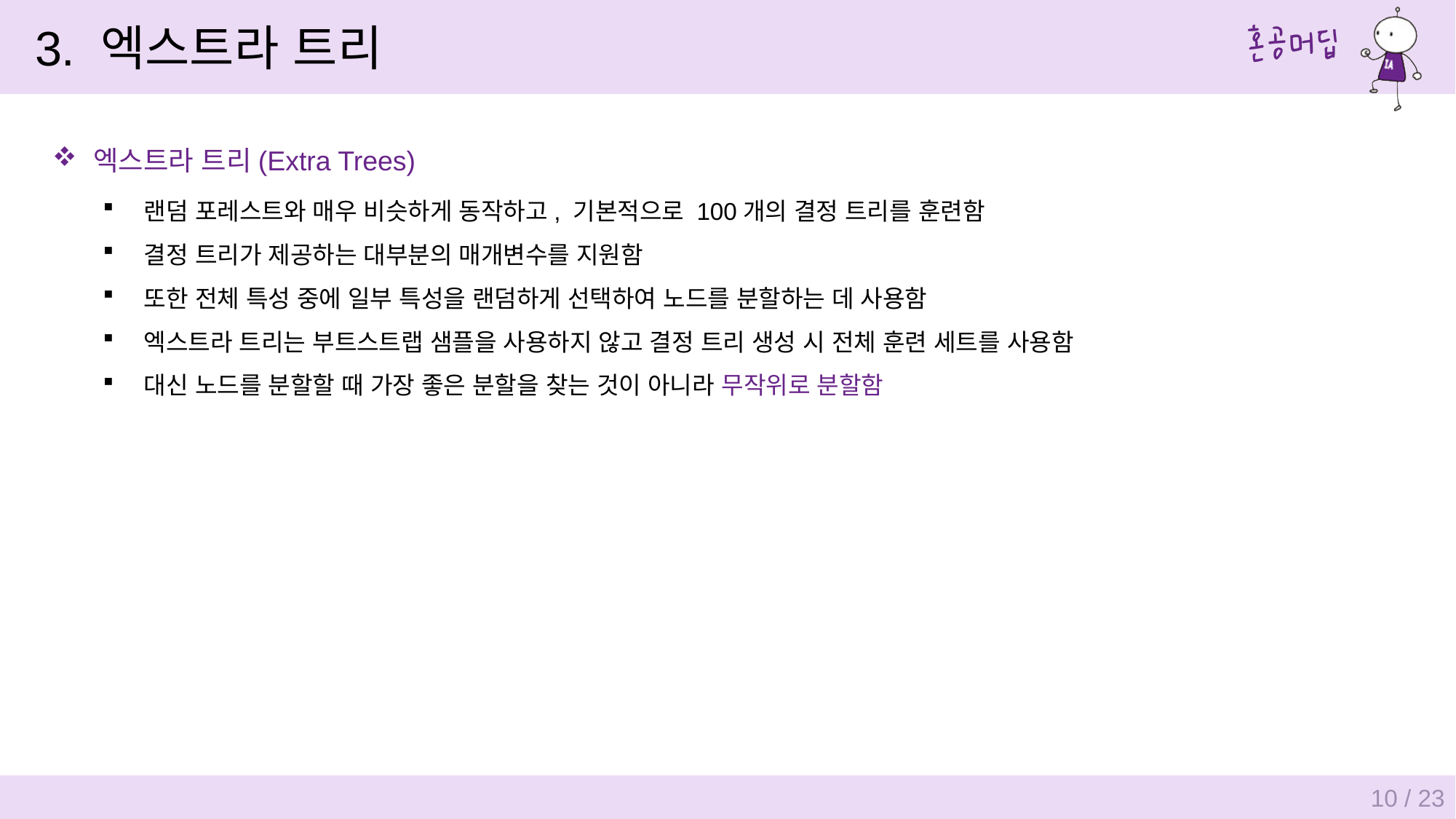

3. 엑스트라 트리
엑스트라 트리(Extra Trees)
랜덤 포레스트와 매우 비슷하게 동작하고, 기본적으로 100개의 결정 트리를 훈련함
결정 트리가 제공하는 대부분의 매개변수를 지원함
또한 전체 특성 중에 일부 특성을 랜덤하게 선택하여 노드를 분할하는 데 사용함
엑스트라 트리는 부트스트랩 샘플을 사용하지 않고 결정 트리 생성 시 전체 훈련 세트를 사용함
대신 노드를 분할할 때 가장 좋은 분할을 찾는 것이 아니라 무작위로 분할함
10 / 23